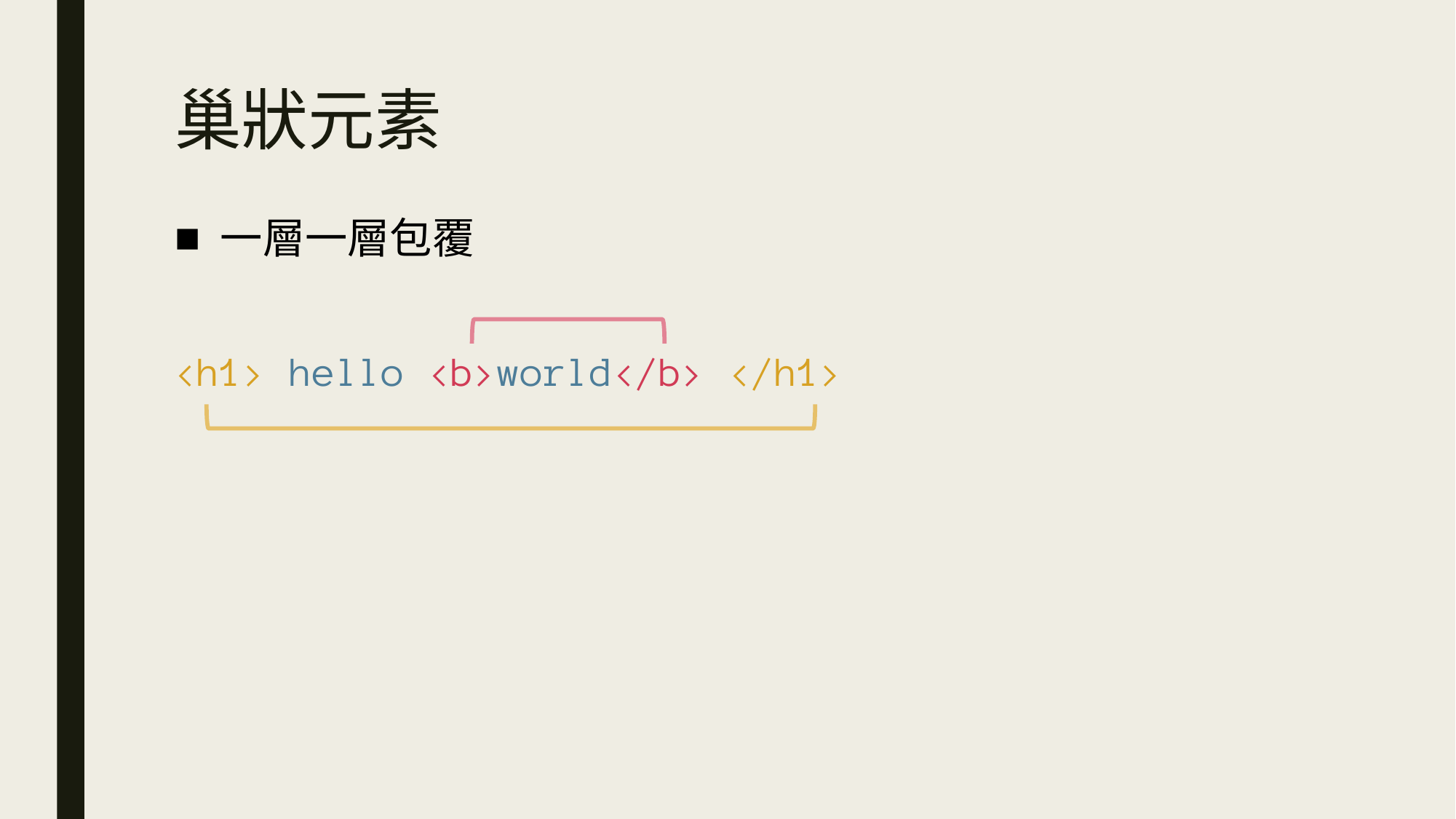

# 巢狀元素

一層一層包覆

<h1> hello <b>world</b> </h1>